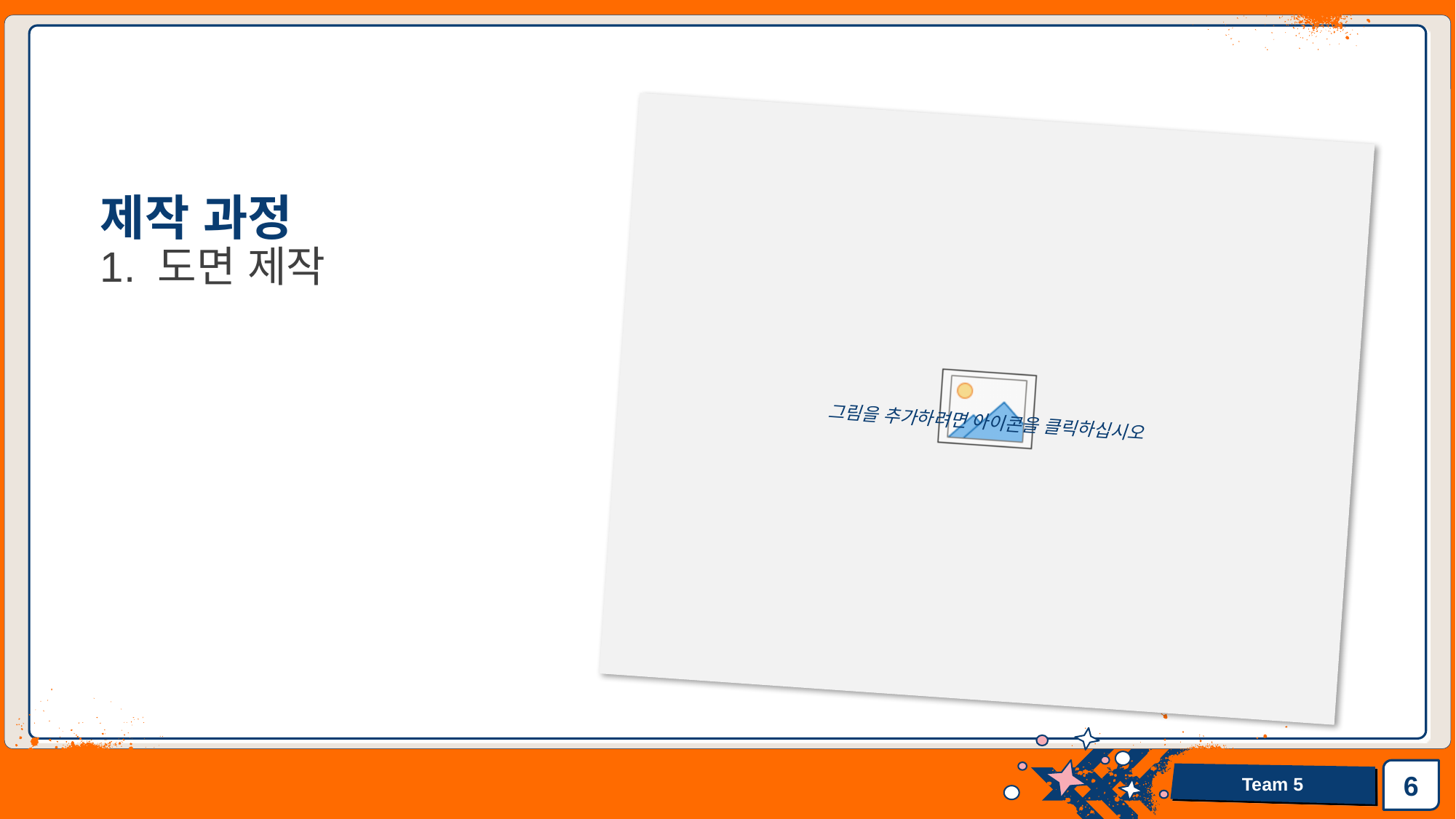

# 제작 과정

1. 도면 제작
6